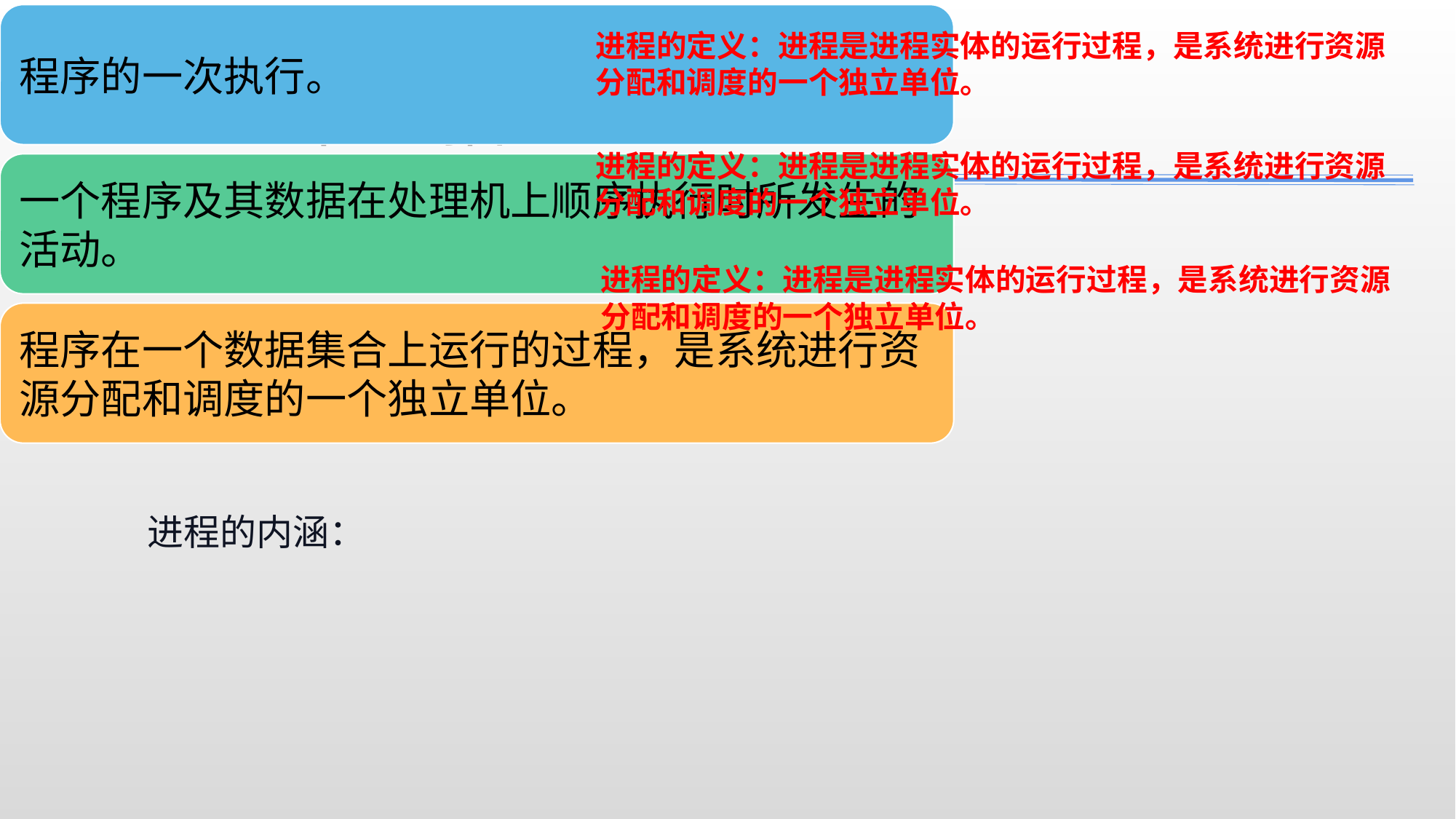

进程的定义：进程是进程实体的运行过程，是系统进行资源分配和调度的一个独立单位。
2.2 进程的描述
进程的定义：进程是进程实体的运行过程，是系统进行资源分配和调度的一个独立单位。
2.2.1：进程长什么样子？
进程的定义：进程是进程实体的运行过程，是系统进行资源分配和调度的一个独立单位。
程序的一次执行。
一个程序及其数据在处理机上顺序执行时所发生的活动。
程序在一个数据集合上运行的过程，是系统进行资源分配和调度的一个独立单位。
进程的内涵：